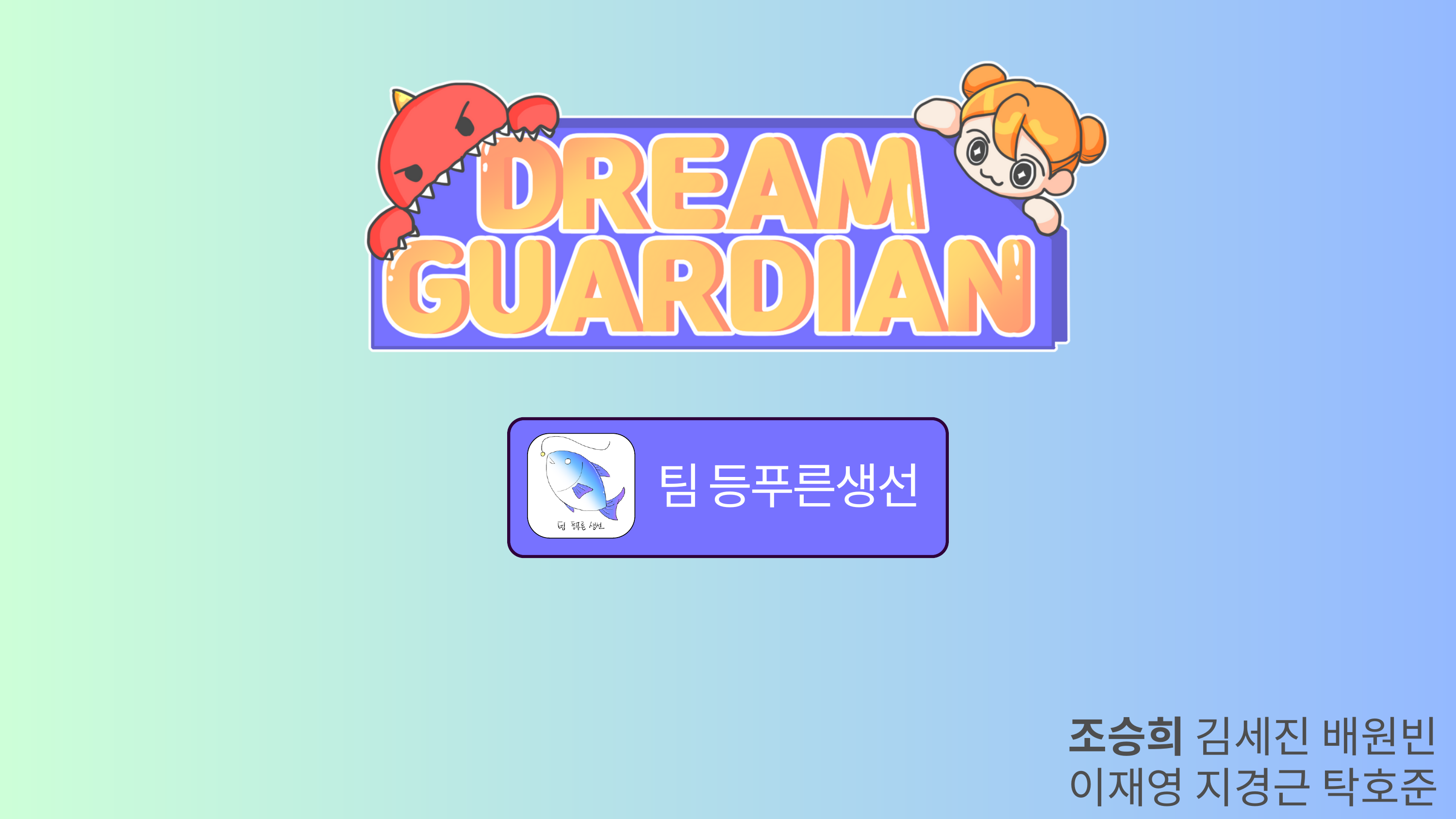

팀 등푸른생선
조승희 김세진 배원빈
이재영 지경근 탁호준